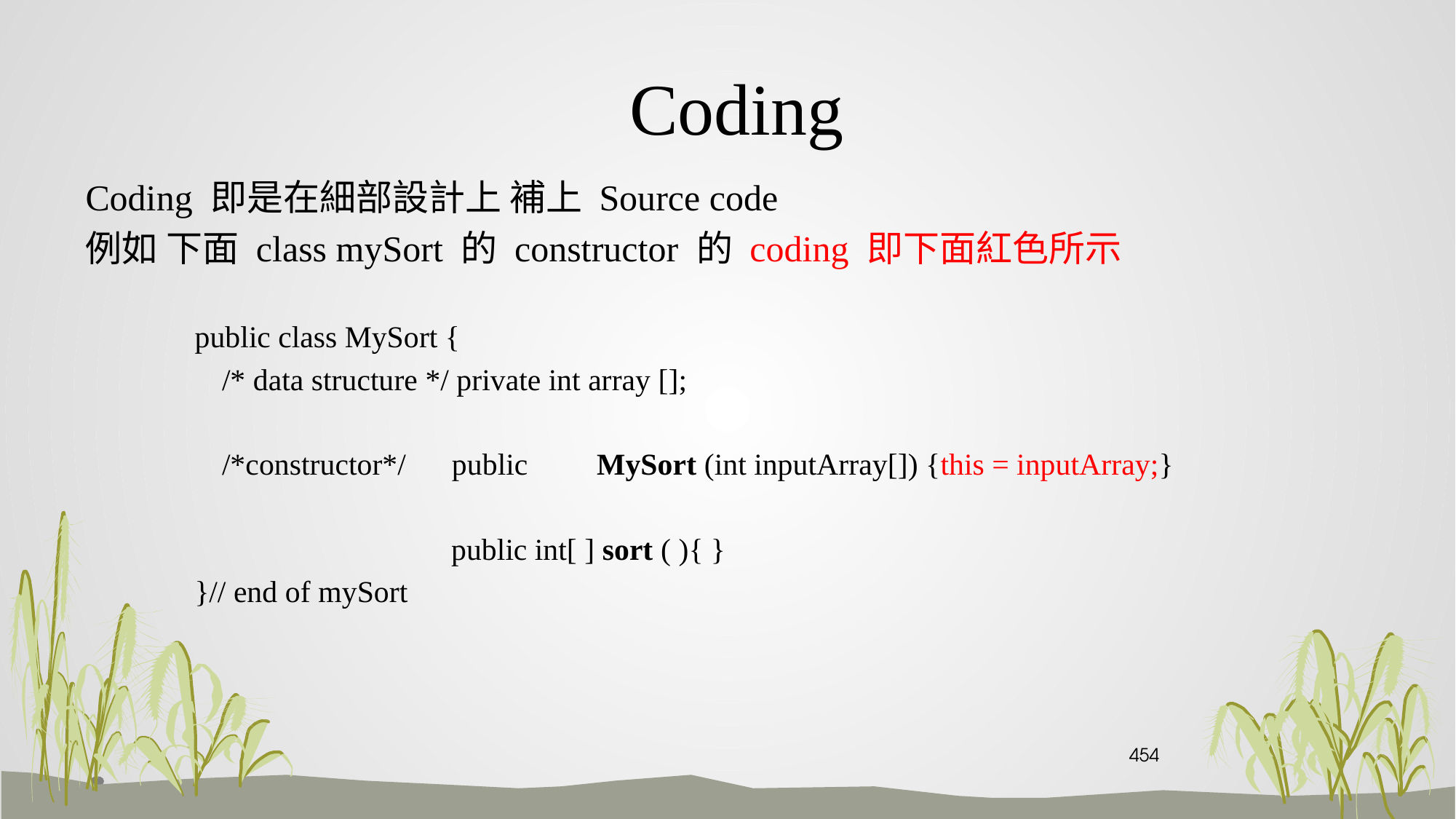

# Coding
Coding 即是在細部設計上 補上 Source code
例如 下面 class mySort 的 constructor 的 coding 即下面紅色所示

public class MySort {
	/* data structure */ private int array [];

	/*constructor*/      public         MySort (int inputArray[]) {this = inputArray;}

	                              public int[ ] sort ( ){ }
}// end of mySort

454